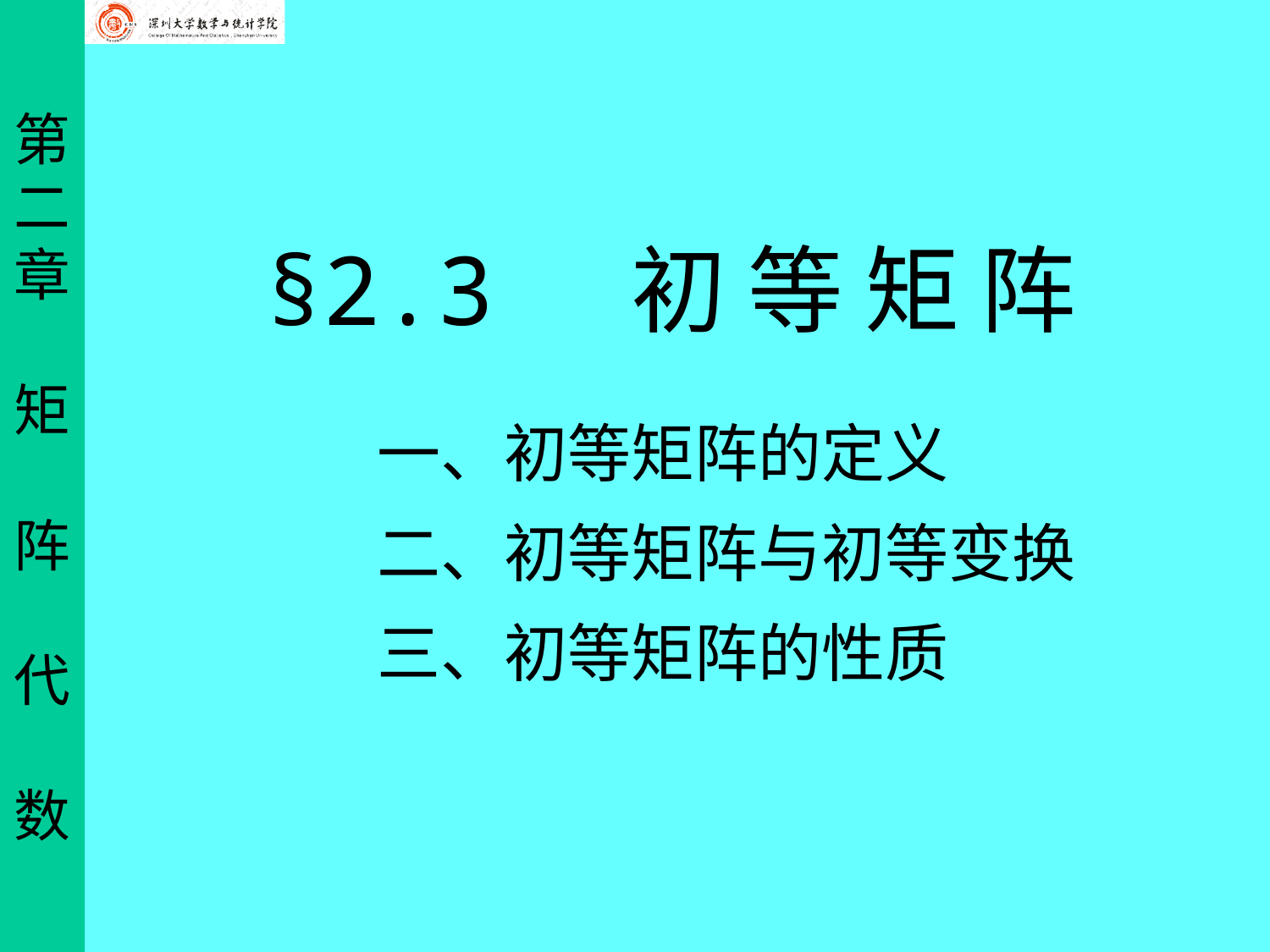

§2.3  初 等 矩 阵
一、初等矩阵的定义
二、初等矩阵与初等变换
三、初等矩阵的性质